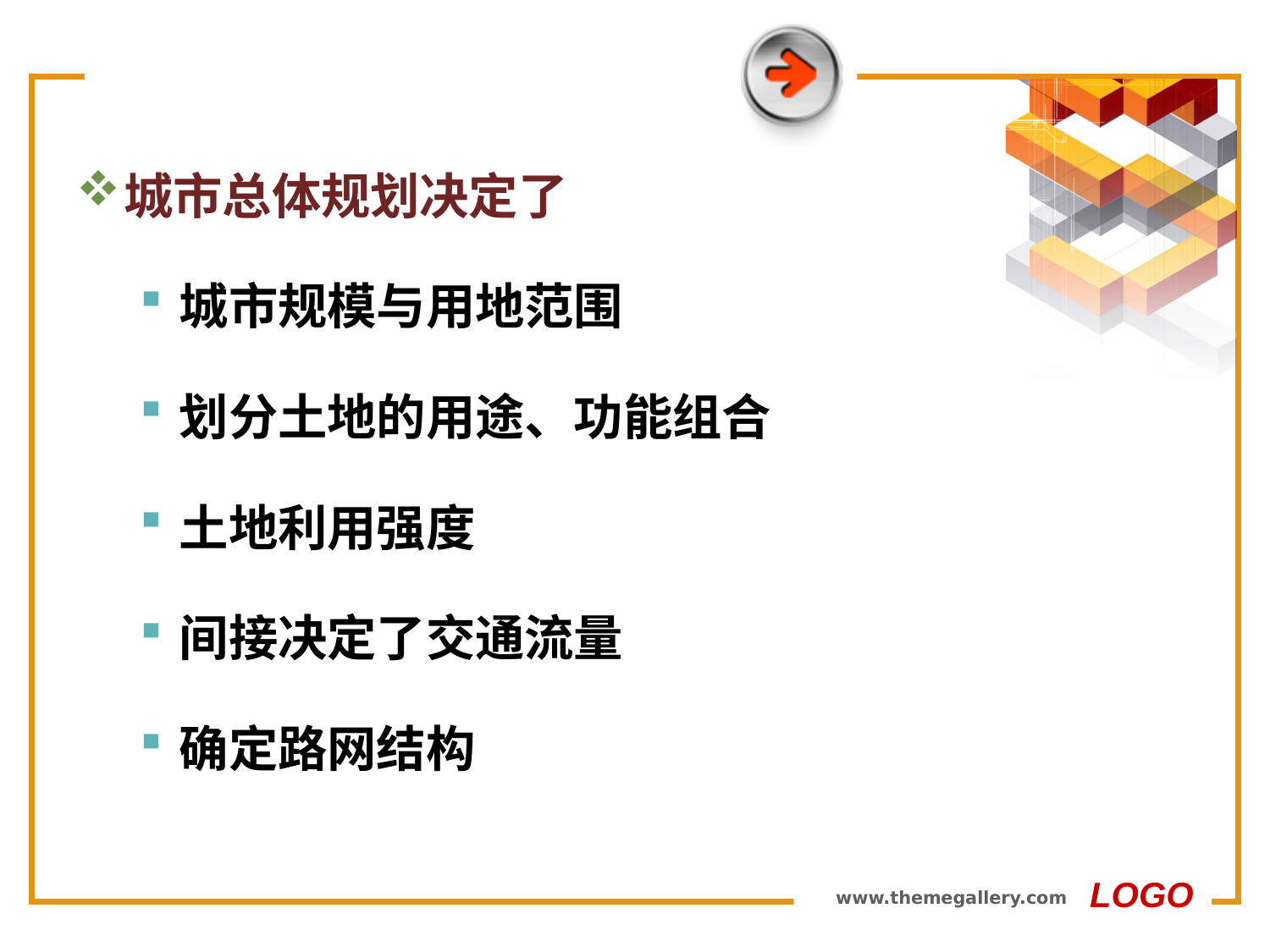

#
城市总体规划决定了
城市规模与用地范围
划分土地的用途、功能组合
土地利用强度
间接决定了交通流量
确定路网结构

LOGO
www.themegallery.com